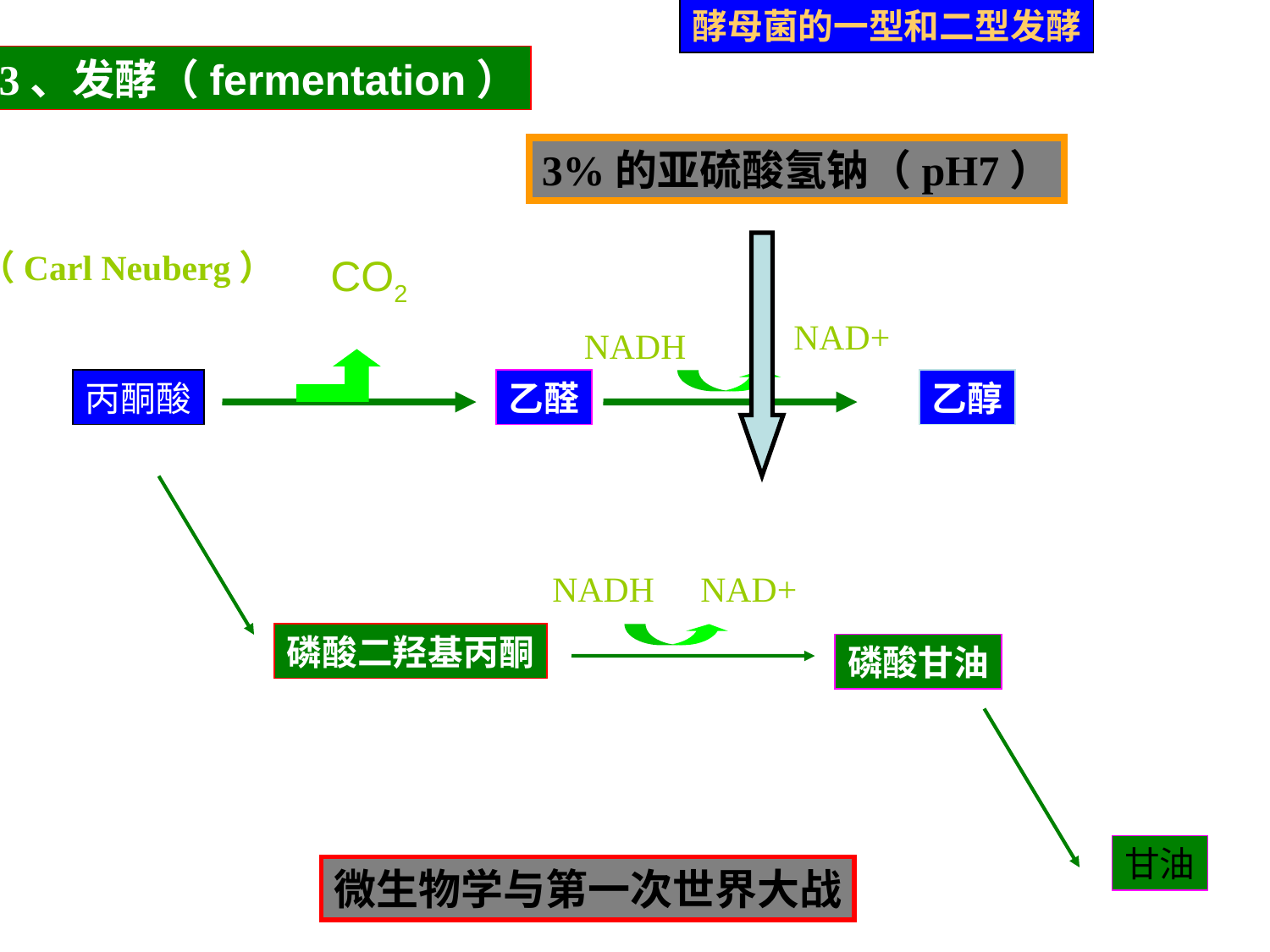

酵母菌的一型和二型发酵
3、发酵（fermentation）
3%的亚硫酸氢钠（pH7）
德国：
（Carl Neuberg）

CO2
NAD+
NADH

丙酮酸
乙醛
乙醇

（磺化羟基乙醛）
NADH
NAD+
磷酸二羟基丙酮

磷酸甘油

Saccharomyces cerevisiae厌氧发酵
甘油
微生物学与第一次世界大战